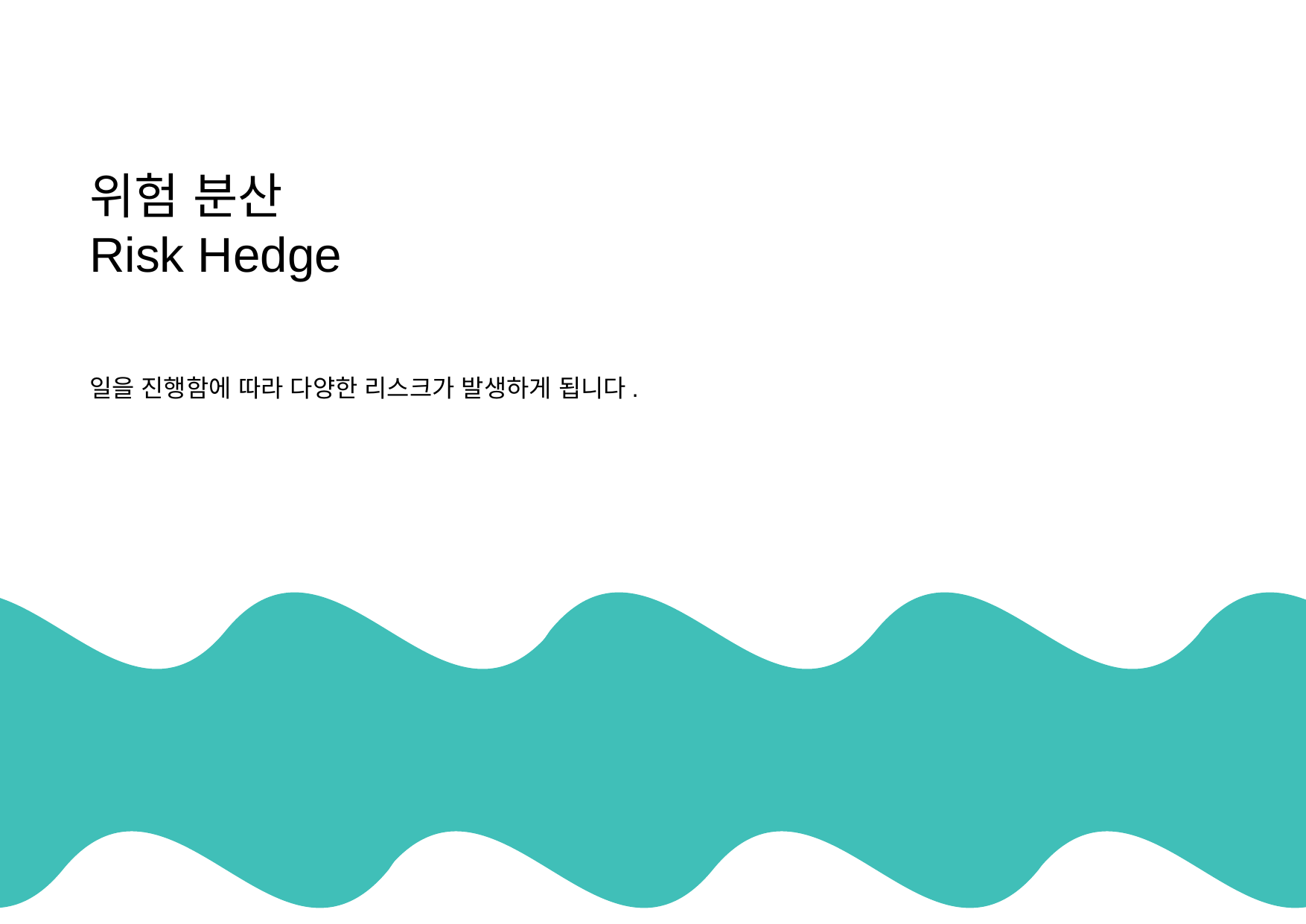

위험 분산
Risk Hedge
일을 진행함에 따라 다양한 리스크가 발생하게 됩니다.